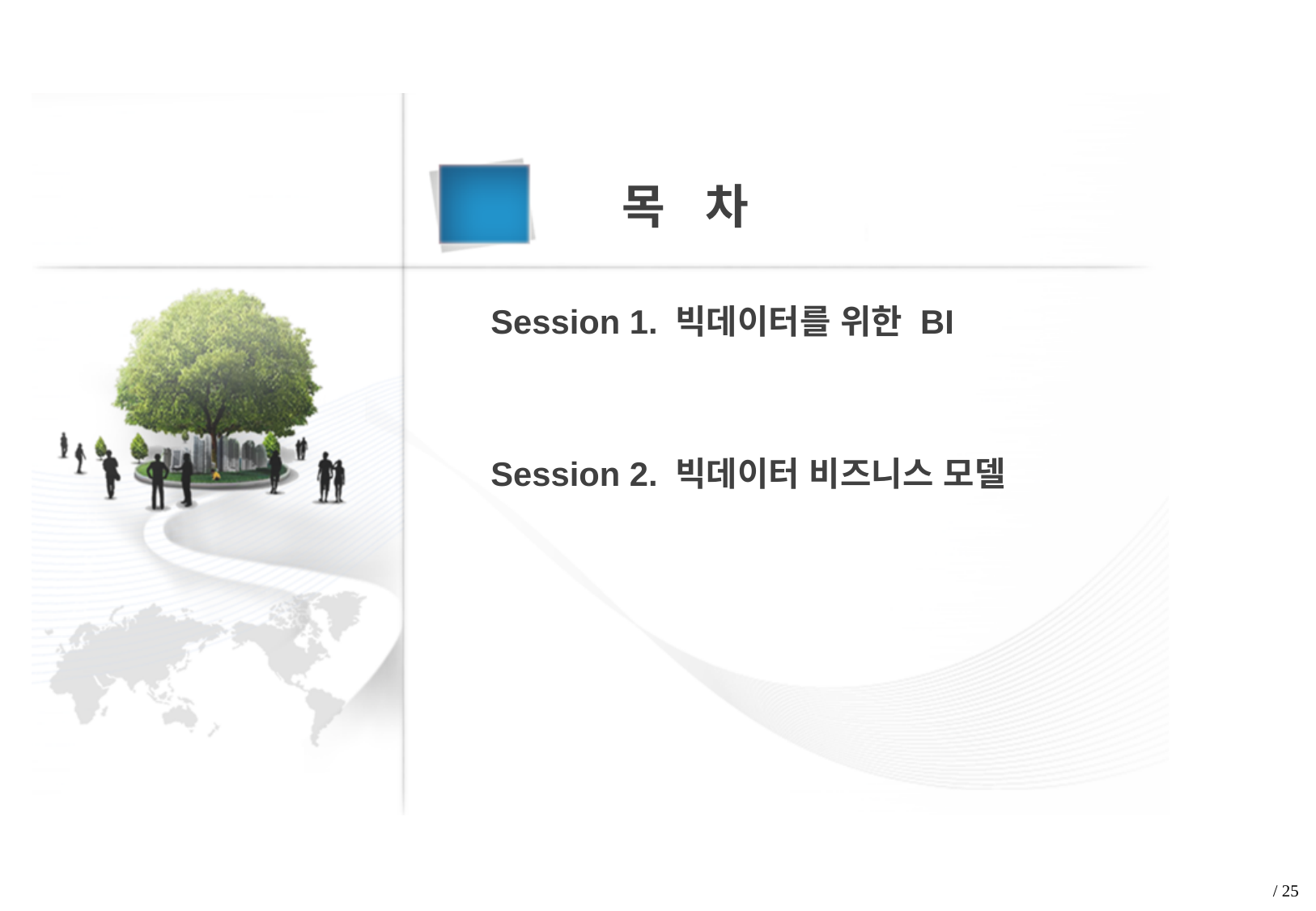

목   차
Session 1. 빅데이터를 위한 BI

Session 2. 빅데이터 비즈니스 모델
/ 25